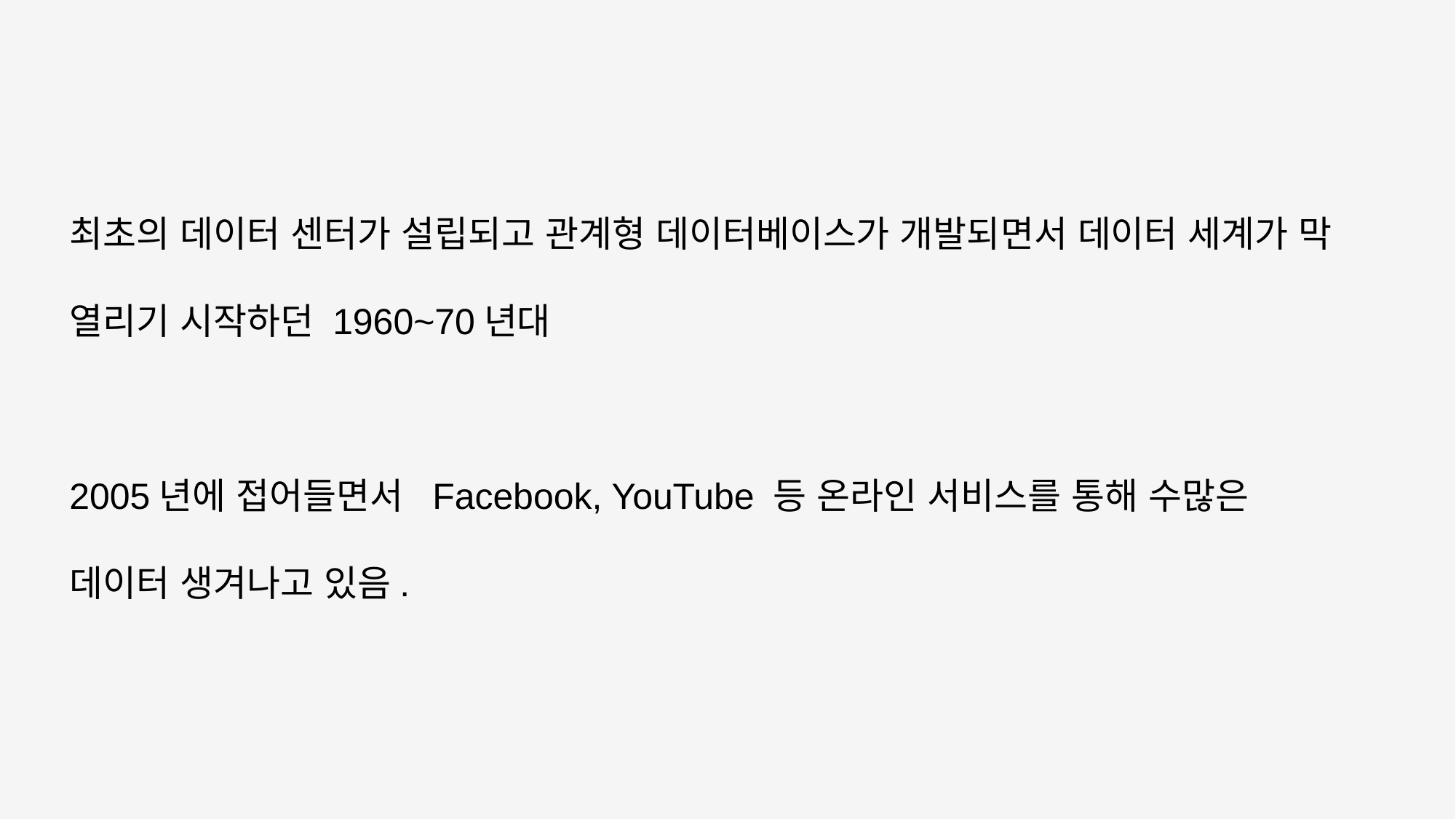

최초의 데이터 센터가 설립되고 관계형 데이터베이스가 개발되면서 데이터 세계가 막 열리기 시작하던 1960~70년대

2005년에 접어들면서  Facebook, YouTube 등 온라인 서비스를 통해 수많은 데이터 생겨나고 있음.